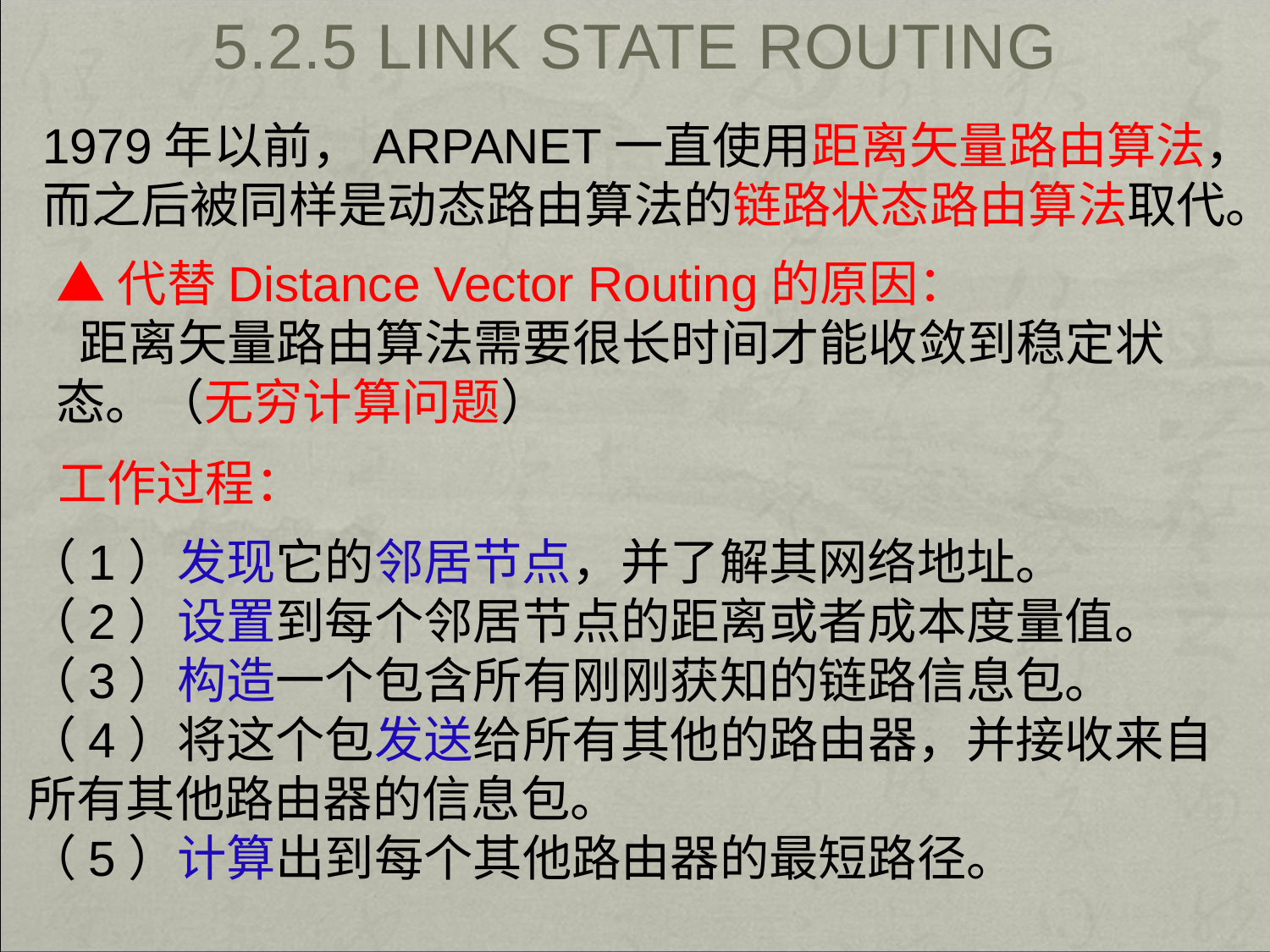

# 5.2.5 Link State Routing
1979年以前，ARPANET一直使用距离矢量路由算法，而之后被同样是动态路由算法的链路状态路由算法取代。
▲代替Distance Vector Routing的原因：
 距离矢量路由算法需要很长时间才能收敛到稳定状态。（无穷计算问题）
工作过程：
（1）发现它的邻居节点，并了解其网络地址。
（2）设置到每个邻居节点的距离或者成本度量值。
（3）构造一个包含所有刚刚获知的链路信息包。
（4）将这个包发送给所有其他的路由器，并接收来自所有其他路由器的信息包。
（5）计算出到每个其他路由器的最短路径。
90